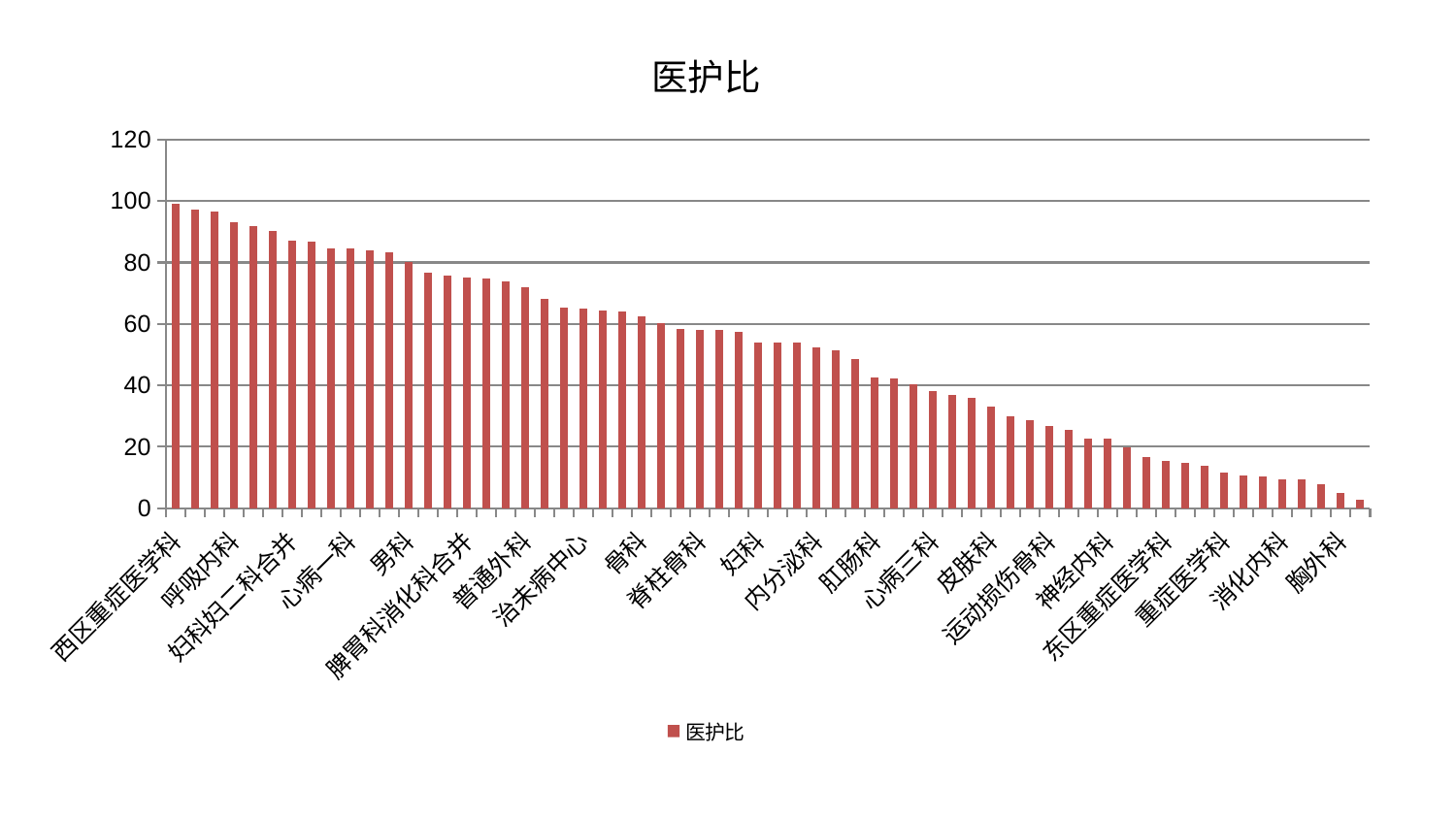

### Chart: 医护比

| Category | 医护比 |
|---|---|
| 西区重症医学科 | 99.16360528343 |
| 乳腺甲状腺外科 | 97.14964996227036 |
| 肿瘤内科 | 96.73948074337464 |
| 呼吸内科 | 92.98155882126382 |
| 肾脏内科 | 91.84811709856915 |
| 肝病科 | 90.22761918951636 |
| 妇科妇二科合并 | 87.01598201370841 |
| 身心医学科 | 86.89932829934075 |
| 医院 | 84.72505955593172 |
| 心病一科 | 84.622546515116 |
| 康复科 | 84.02540131053087 |
| 口腔科 | 83.3981519823723 |
| 男科 | 80.28861079773262 |
| 周围血管科 | 76.8141889169305 |
| 心血管内科 | 75.6683817829485 |
| 脾胃科消化科合并 | 75.08710629844369 |
| 肝胆外科 | 74.83766851389106 |
| 显微骨科 | 73.71539555583755 |
| 普通外科 | 71.95798575175778 |
| 小儿推拿科 | 68.22773206019012 |
| 老年医学科 | 65.20881685186129 |
| 治未病中心 | 65.0623871775171 |
| 风湿病科 | 64.27738983307567 |
| 脑病三科 | 63.97682076591451 |
| 骨科 | 62.61580978439931 |
| 耳鼻喉科 | 60.41763283232513 |
| 心病二科 | 58.37398885354605 |
| 脊柱骨科 | 58.13703513875308 |
| 产科 | 58.010008153964776 |
| 眼科 | 57.48665286197714 |
| 妇科 | 54.03634725071238 |
| 肾病科 | 53.88840186312409 |
| 中医外治中心 | 53.8314467945209 |
| 内分泌科 | 52.28859259377254 |
| 中医经典科 | 51.429814230878776 |
| 泌尿外科 | 48.56820366507746 |
| 肛肠科 | 42.61843133164955 |
| 小儿骨科 | 42.237490966047005 |
| 脑病一科 | 40.4960543821782 |
| 心病三科 | 38.22910213935153 |
| 脾胃病科 | 36.854227669372634 |
| 儿科 | 36.010220243649925 |
| 皮肤科 | 32.96095411889264 |
| 创伤骨科 | 29.989247905026662 |
| 东区肾病科 | 28.717218065926463 |
| 运动损伤骨科 | 26.857215475720864 |
| 微创骨科 | 25.516577930103868 |
| 推拿科 | 22.695132398613204 |
| 神经内科 | 22.599331678972945 |
| 神经外科 | 19.77157826207183 |
| 综合内科 | 16.749963352672847 |
| 东区重症医学科 | 15.556637136878804 |
| 妇二科 | 14.929566228282587 |
| 关节骨科 | 13.955589369932309 |
| 重症医学科 | 11.513037882108467 |
| 心病四科 | 10.78423980895935 |
| 美容皮肤科 | 10.219462513228962 |
| 消化内科 | 9.420733129234504 |
| 血液科 | 9.316613701873887 |
| 针灸科 | 7.712616192675181 |
| 胸外科 | 4.839808422859138 |
| 脑病二科 | 2.6187445338214266 |
86